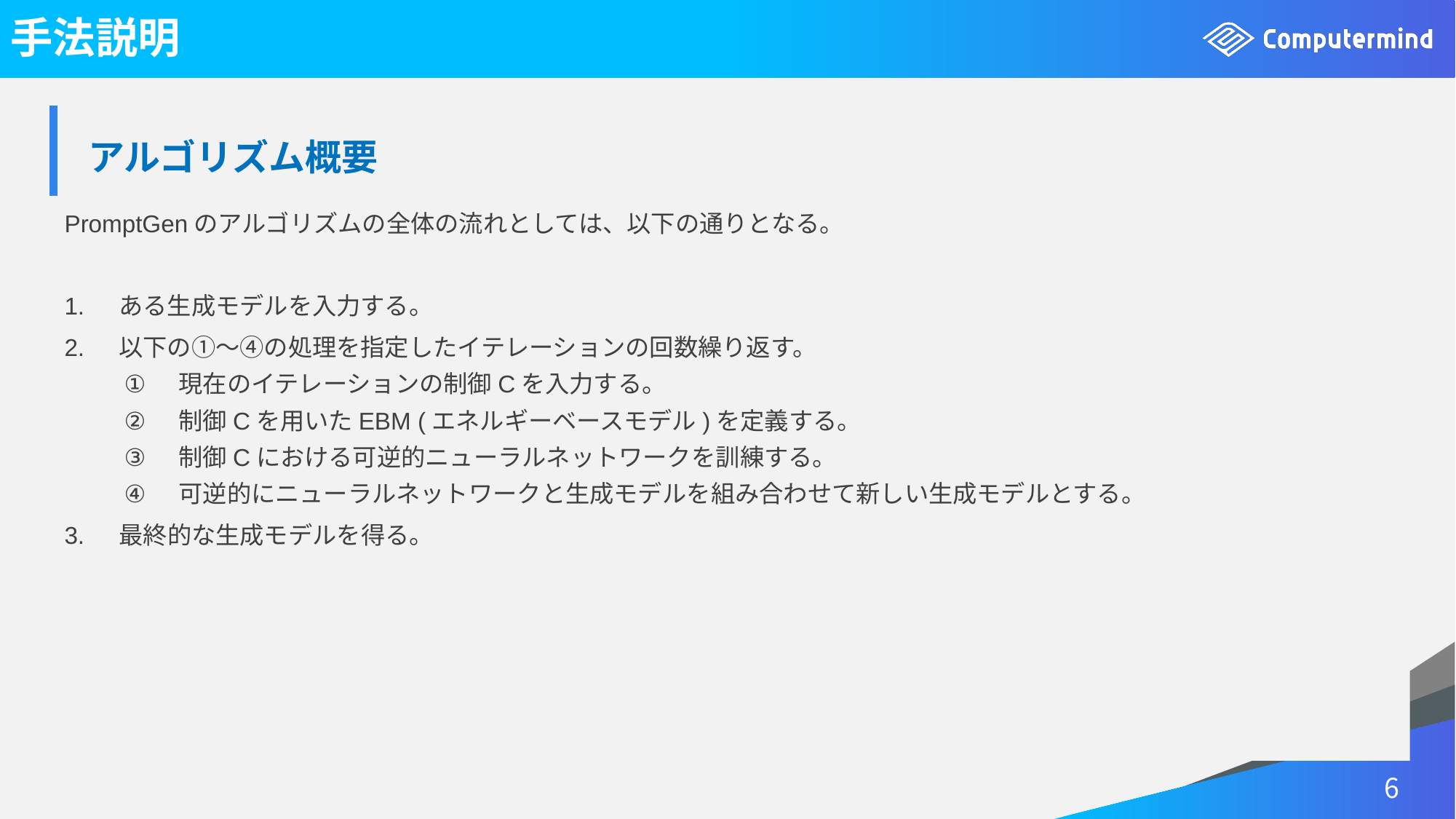

# 手法説明
| アルゴリズム概要 |
| --- |
PromptGenのアルゴリズムの全体の流れとしては、以下の通りとなる。

ある生成モデルを入力する。
以下の①～④の処理を指定したイテレーションの回数繰り返す。
現在のイテレーションの制御Cを入力する。
制御Cを用いたEBM (エネルギーベースモデル)を定義する。
制御Cにおける可逆的ニューラルネットワークを訓練する。
可逆的にニューラルネットワークと生成モデルを組み合わせて新しい生成モデルとする。
最終的な生成モデルを得る。
6